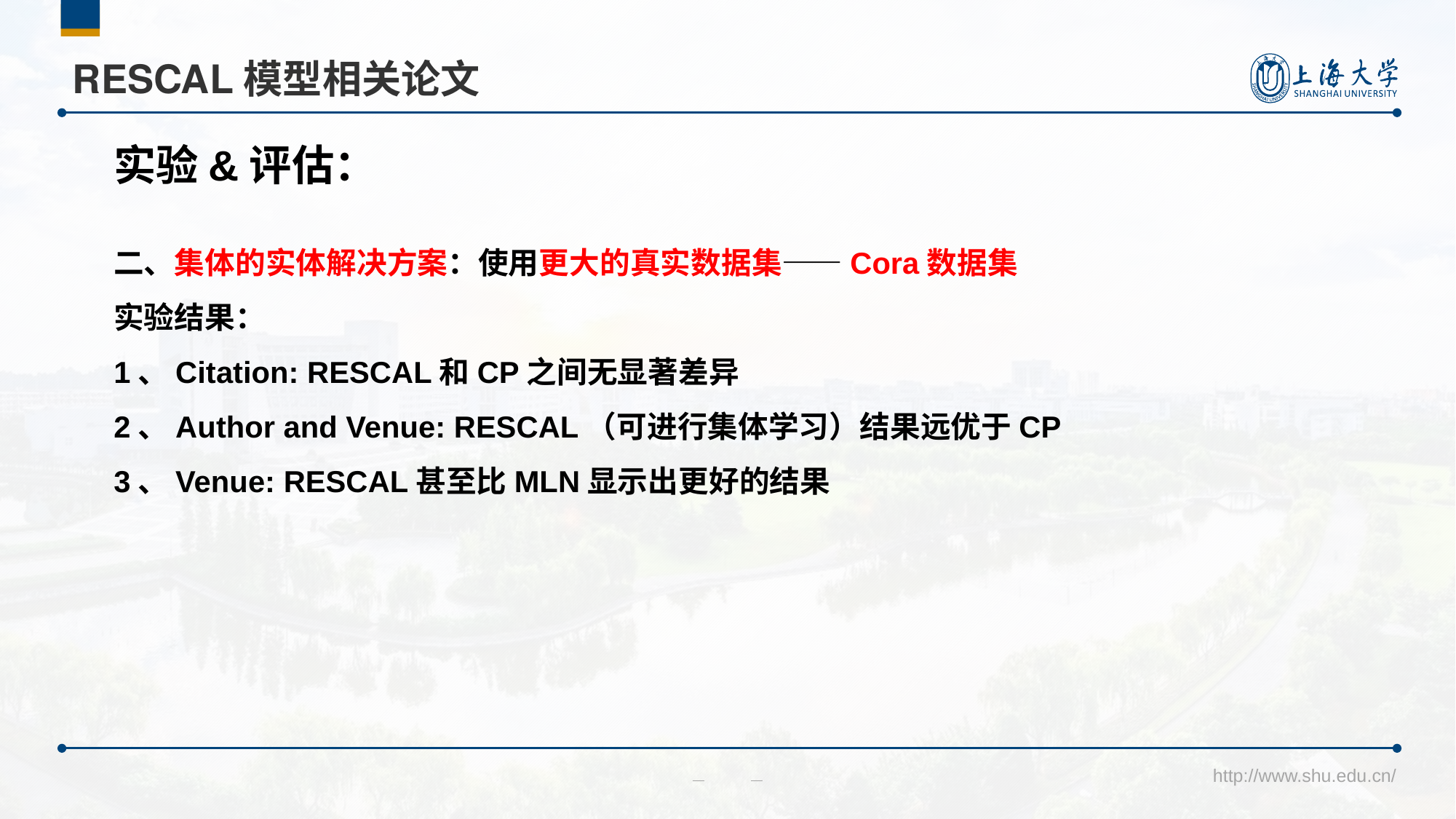

# RESCAL模型相关论文
实验&评估：

二、集体的实体解决方案：使用更大的真实数据集——Cora数据集
实验结果：
1、Citation: RESCAL和CP之间无显著差异
2、Author and Venue: RESCAL（可进行集体学习）结果远优于CP
3、Venue: RESCAL甚至比MLN显示出更好的结果

91